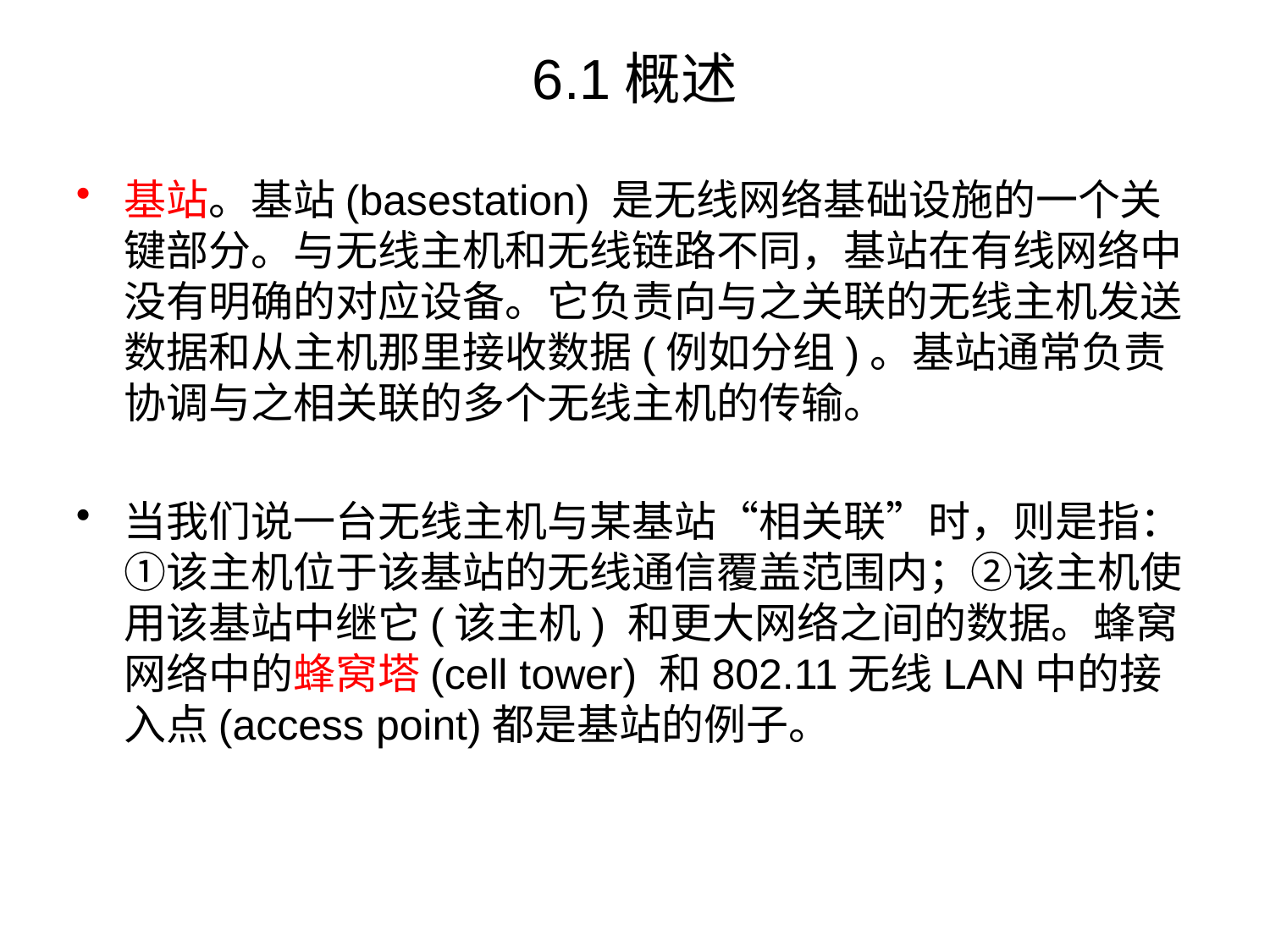

# 6.1概述
基站。基站(basestation) 是无线网络基础设施的一个关键部分。与无线主机和无线链路不同，基站在有线网络中没有明确的对应设备。它负责向与之关联的无线主机发送数据和从主机那里接收数据(例如分组)。基站通常负责协调与之相关联的多个无线主机的传输。

当我们说一台无线主机与某基站“相关联”时，则是指：①该主机位于该基站的无线通信覆盖范围内；②该主机使用该基站中继它(该主机) 和更大网络之间的数据。蜂窝网络中的蜂窝塔(cell tower) 和802.11无线LAN中的接入点(access point)都是基站的例子。